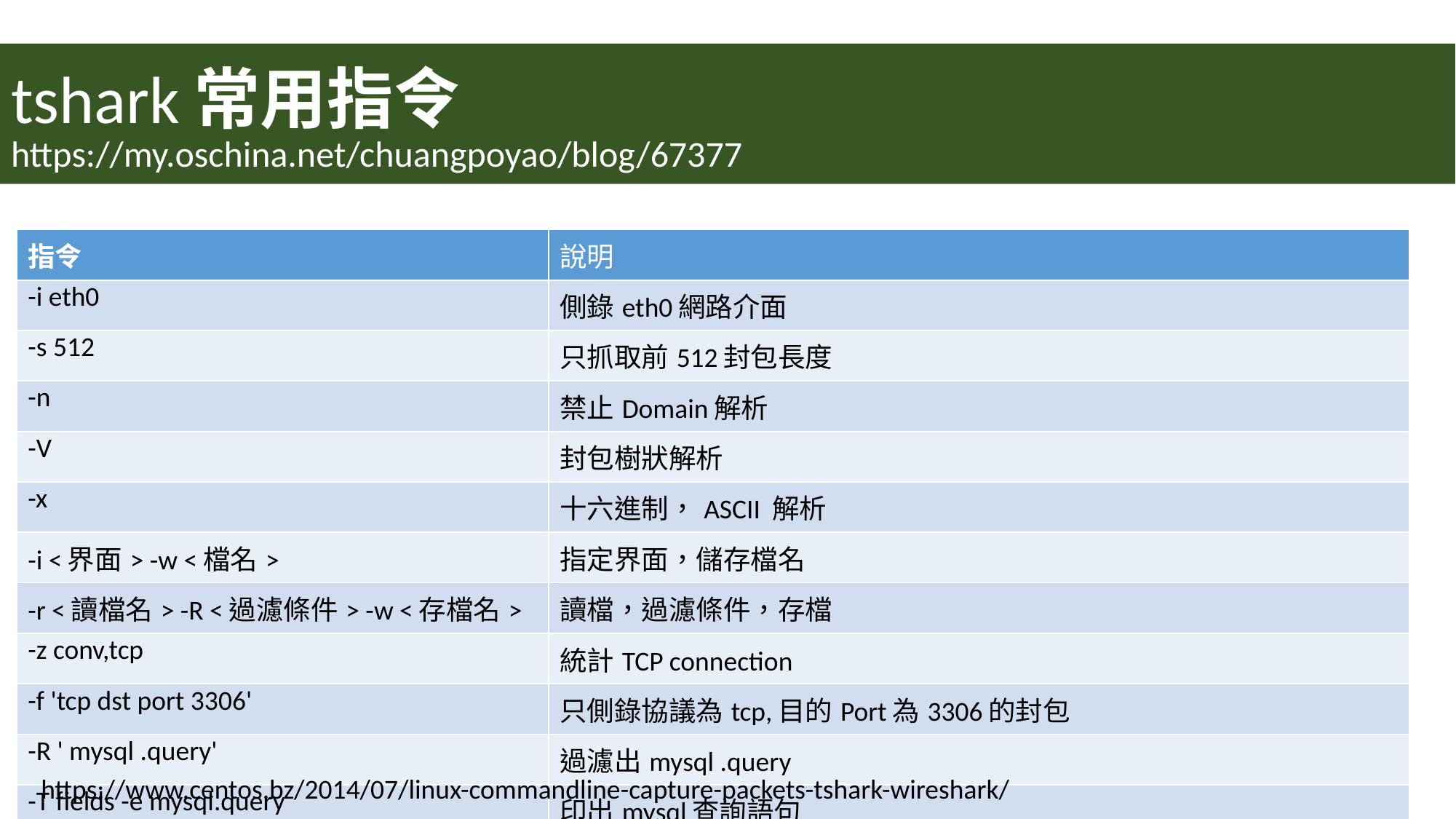

# tshark常用指令 https://my.oschina.net/chuangpoyao/blog/67377
| 指令 | 說明 |
| --- | --- |
| -i eth0 | 側錄eth0網路介面 |
| -s 512 | 只抓取前512封包長度 |
| -n | 禁止Domain解析 |
| -V | 封包樹狀解析 |
| -x | 十六進制，ASCII 解析 |
| -i <界面> -w <檔名> | 指定界面，儲存檔名 |
| -r <讀檔名> -R <過濾條件> -w <存檔名> | 讀檔，過濾條件，存檔 |
| -z conv,tcp | 統計TCP connection |
| -f 'tcp dst port 3306' | 只側錄協議為tcp,目的Port為3306的封包 |
| -R ' mysql .query' | 過濾出mysql .query |
| -T fields -e mysql.query | 印出mysql查詢語句 |
https://www.centos.bz/2014/07/linux-commandline-capture-packets-tshark-wireshark/